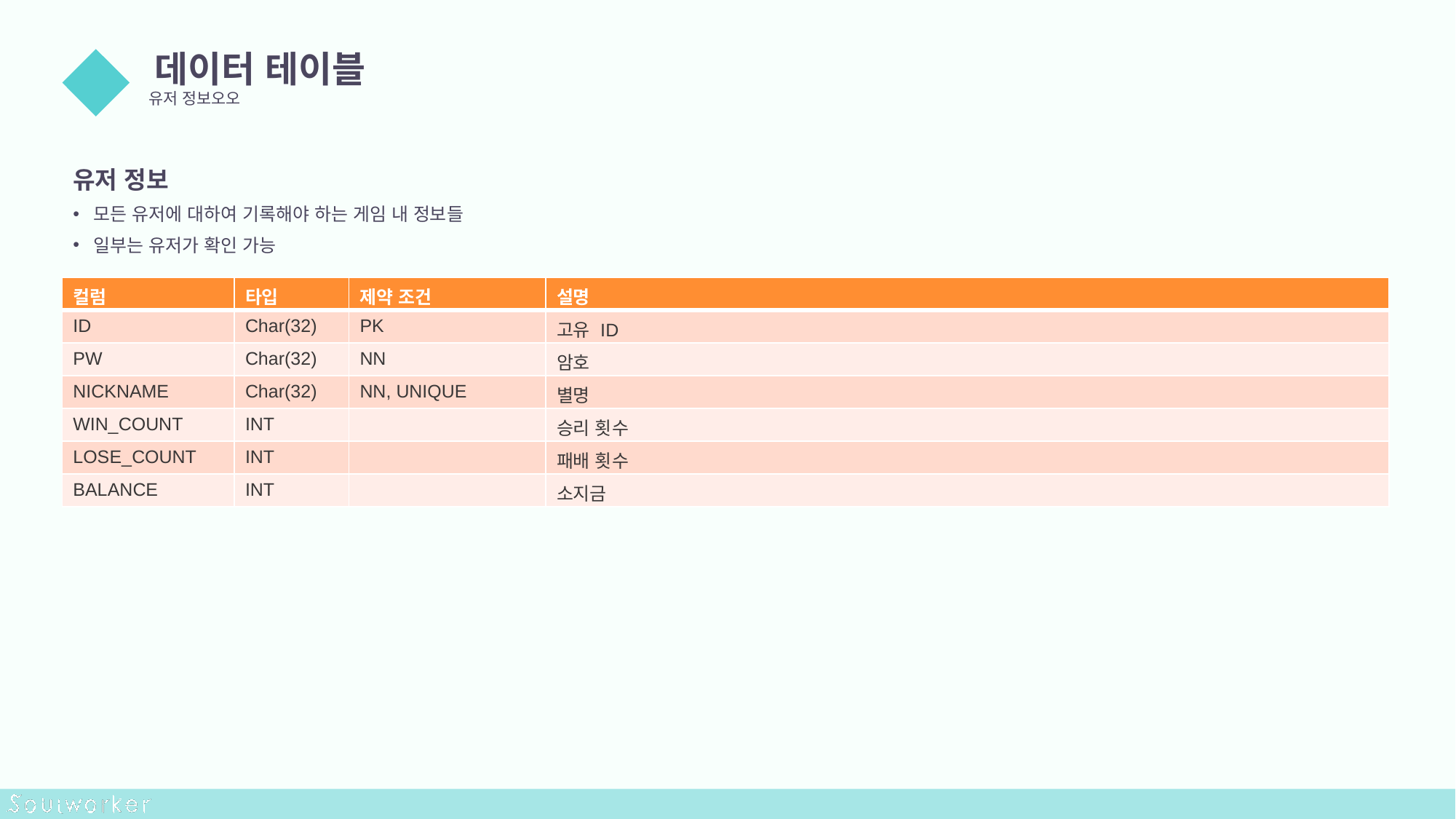

데이터 테이블
유저 정보오오

02
유저 정보
모든 유저에 대하여 기록해야 하는 게임 내 정보들
일부는 유저가 확인 가능
| 컬럼 | 타입 | 제약 조건 | 설명 |
| --- | --- | --- | --- |
| ID | Char(32) | PK | 고유 ID |
| PW | Char(32) | NN | 암호 |
| NICKNAME | Char(32) | NN, UNIQUE | 별명 |
| WIN\_COUNT | INT |  | 승리 횟수 |
| LOSE\_COUNT | INT |  | 패배 횟수 |
| BALANCE | INT |  | 소지금 |